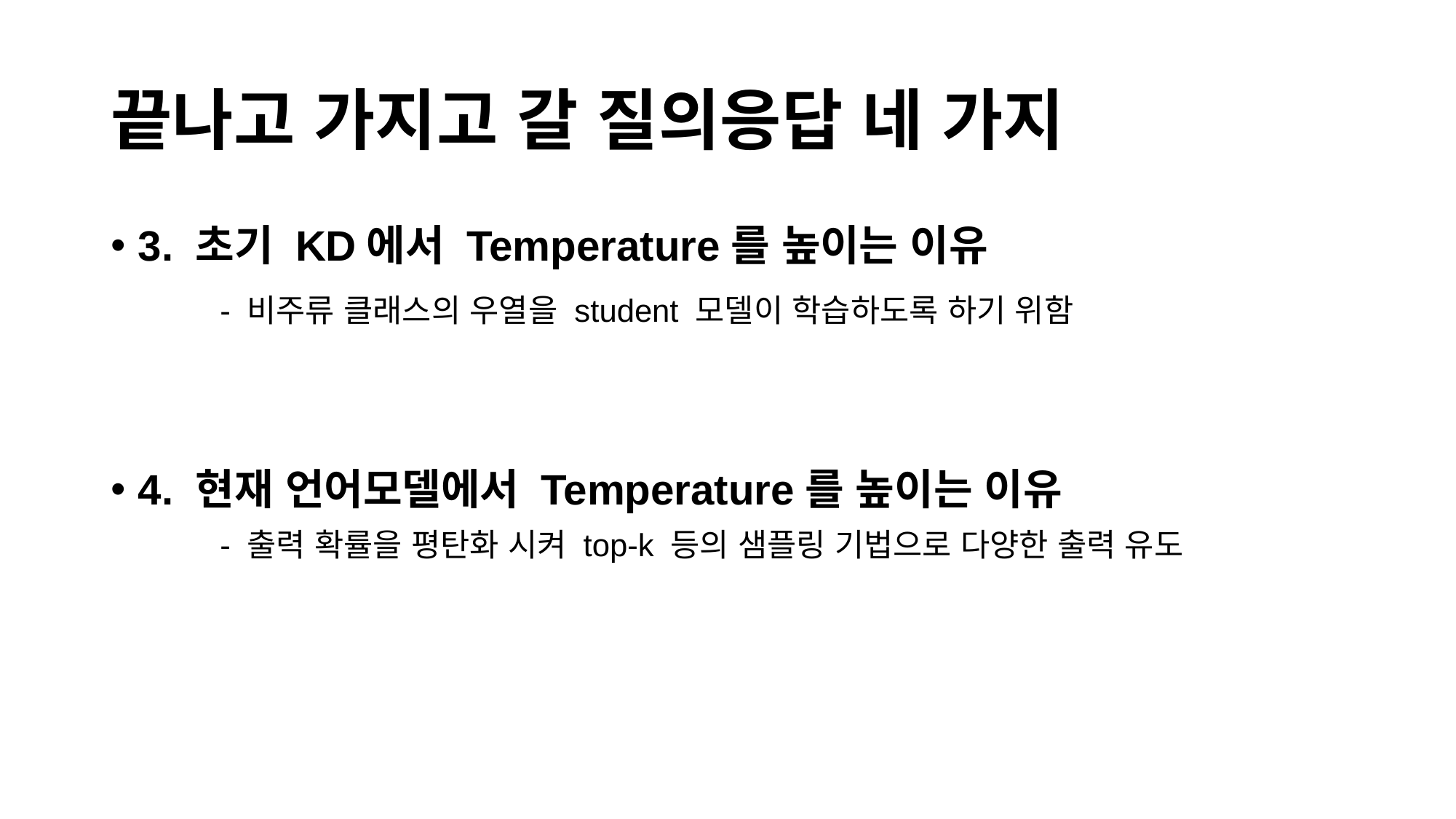

# 끝나고 가지고 갈 질의응답 네 가지
3. 초기 KD에서 Temperature를 높이는 이유
	- 비주류 클래스의 우열을 student 모델이 학습하도록 하기 위함

4. 현재 언어모델에서 Temperature를 높이는 이유
	- 출력 확률을 평탄화 시켜 top-k 등의 샘플링 기법으로 다양한 출력 유도